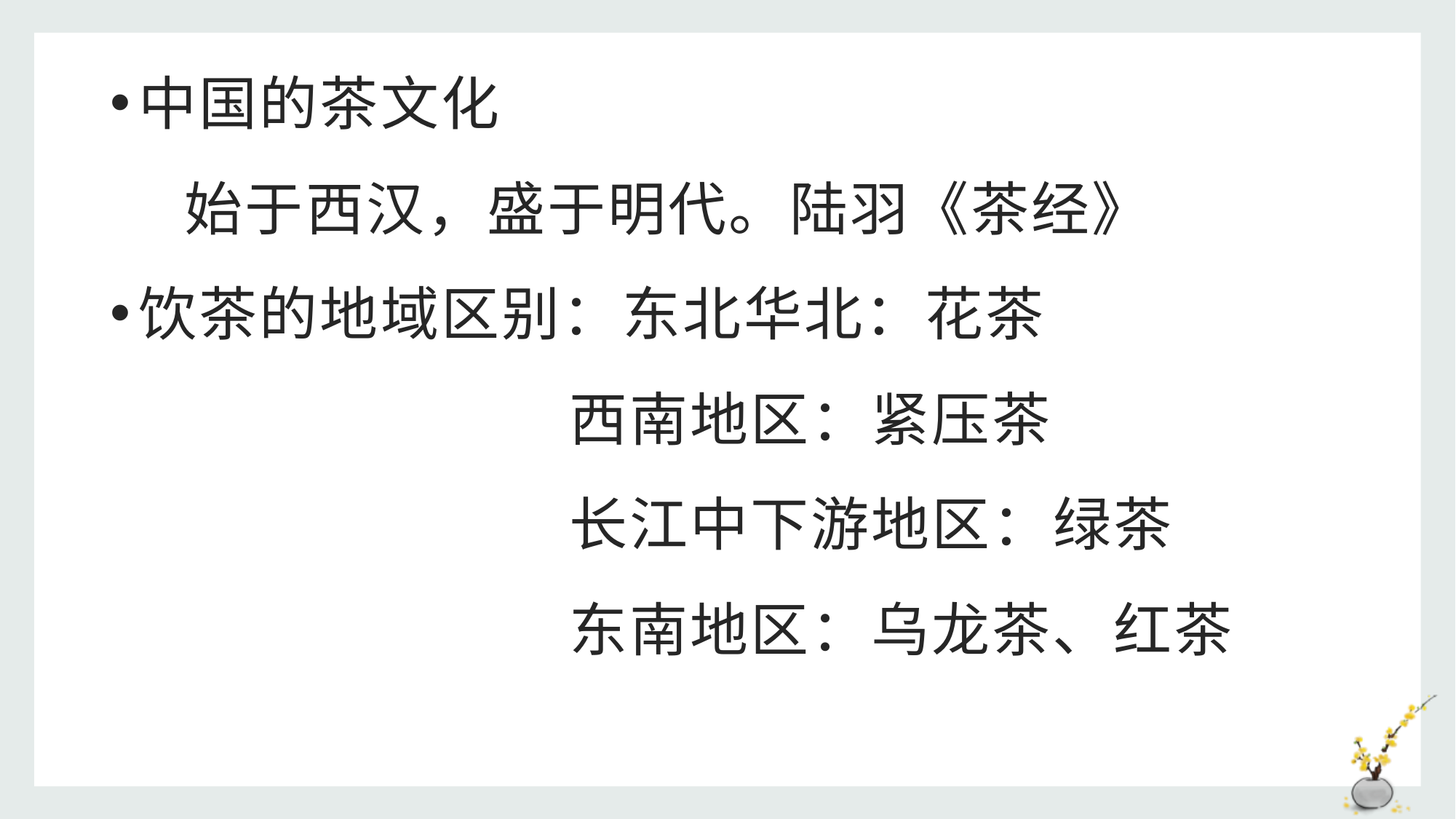

中国的茶文化
    始于西汉，盛于明代。陆羽《茶经》
饮茶的地域区别：东北华北：花茶
                             西南地区：紧压茶
                             长江中下游地区：绿茶
                             东南地区：乌龙茶、红茶